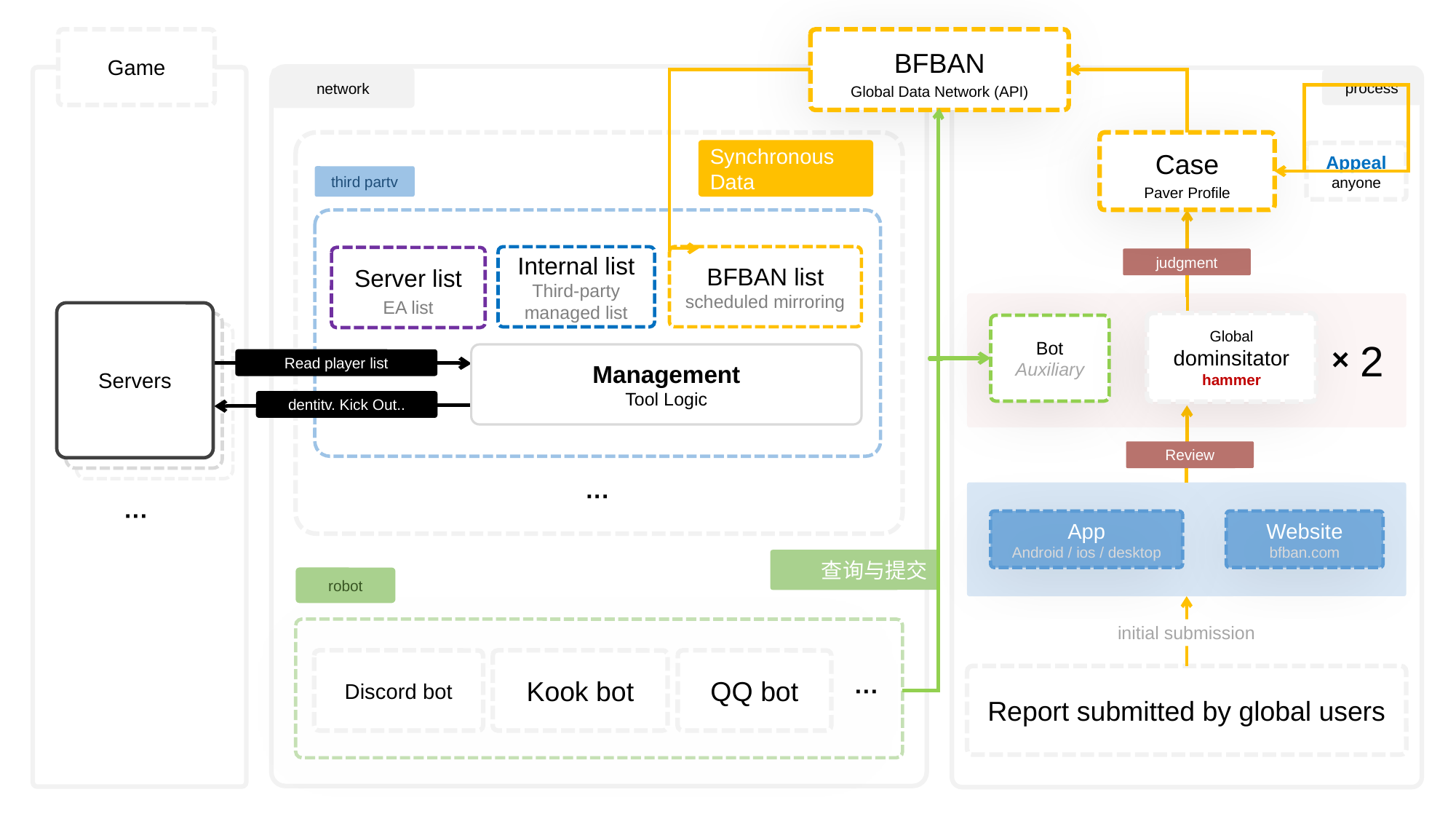

Game
BFBAN
Global Data Network (API)

network
process

Case
Paver Profile
Synchronous Data
Appeal
anyone
third partv

BFBAN list
scheduled mirroring
Internal list
Third-party managed list
Server list
EA list
judgment

Servers
服务器
Global
dominsitator
hammer
×
2
Bot
Auxiliary
服务器
Management
Tool Logic
Read player list
dentitv. Kick Out..
Review
···
···

Website
bfban.com
App
Android / ios / desktop
查询与提交
robot

initial submission
Discord bot
Kook bot
QQ bot
···
Report submitted by global users